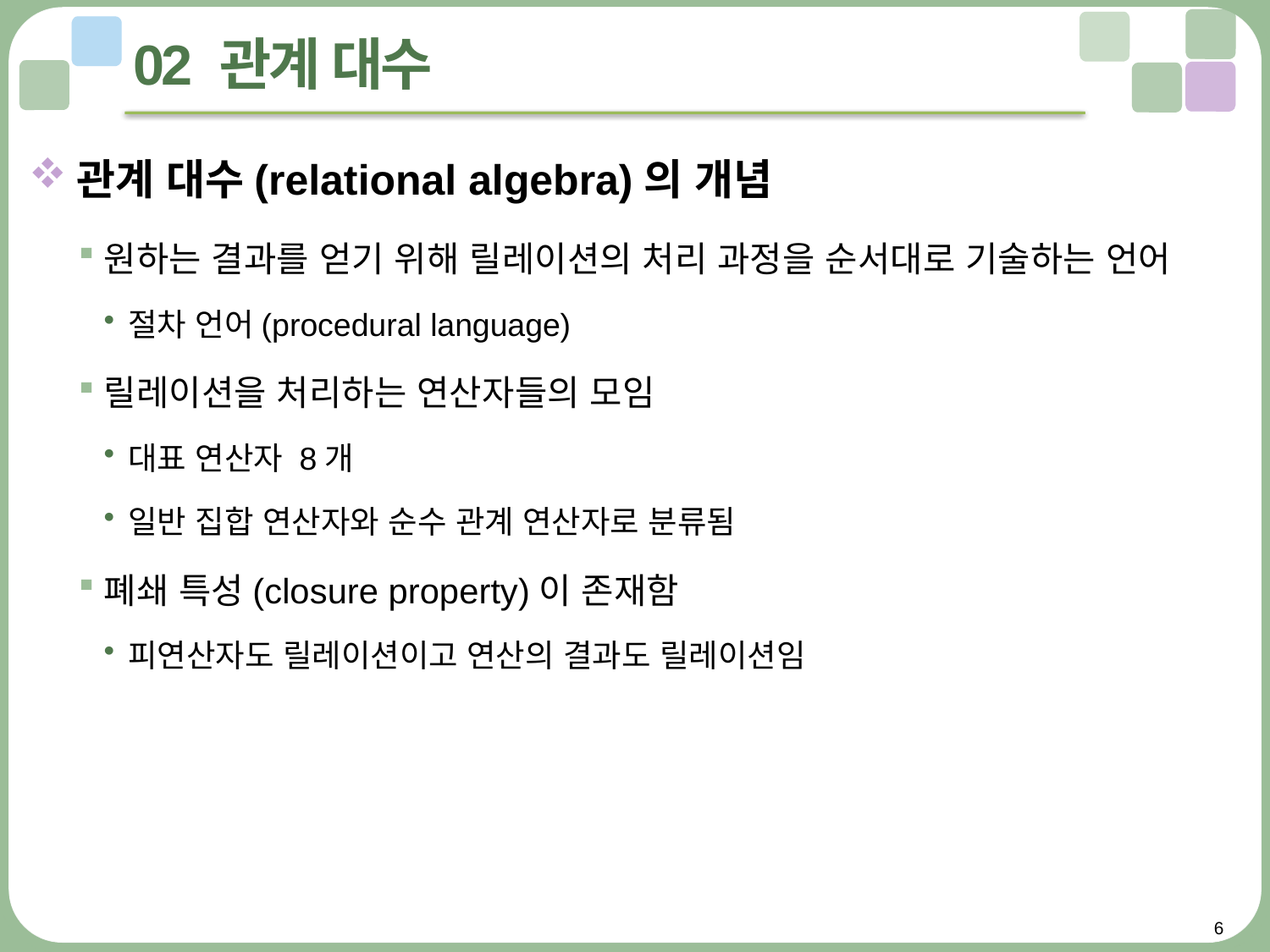

# 02 관계 대수
관계 대수(relational algebra)의 개념
원하는 결과를 얻기 위해 릴레이션의 처리 과정을 순서대로 기술하는 언어
절차 언어(procedural language)
릴레이션을 처리하는 연산자들의 모임
대표 연산자 8개
일반 집합 연산자와 순수 관계 연산자로 분류됨
폐쇄 특성(closure property)이 존재함
피연산자도 릴레이션이고 연산의 결과도 릴레이션임